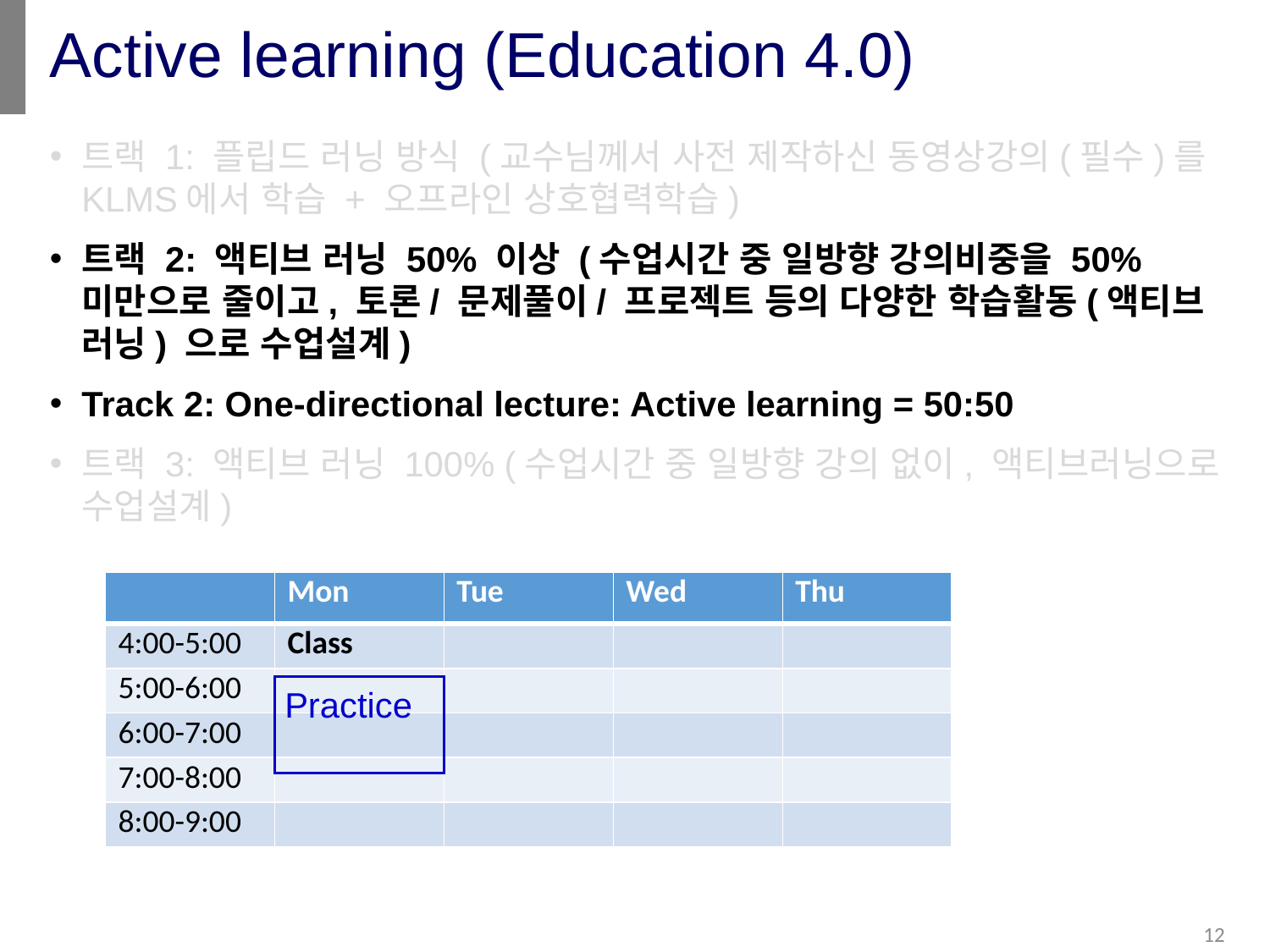

# Active learning (Education 4.0)
트랙 1: 플립드 러닝 방식 (교수님께서 사전 제작하신 동영상강의(필수)를 KLMS에서 학습 + 오프라인 상호협력학습)
트랙 2: 액티브 러닝 50% 이상 (수업시간 중 일방향 강의비중을 50%미만으로 줄이고, 토론/ 문제풀이/ 프로젝트 등의 다양한 학습활동(액티브 러닝) 으로 수업설계)
Track 2: One-directional lecture: Active learning = 50:50
트랙 3: 액티브 러닝 100% (수업시간 중 일방향 강의 없이, 액티브러닝으로 수업설계)
|  | Mon | Tue | Wed | Thu |
| --- | --- | --- | --- | --- |
| 4:00-5:00 | Class |  |  |  |
| 5:00-6:00 |  |  |  |  |
| 6:00-7:00 |  |  |  |  |
| 7:00-8:00 |  |  |  |  |
| 8:00-9:00 |  |  |  |  |

Practice
12